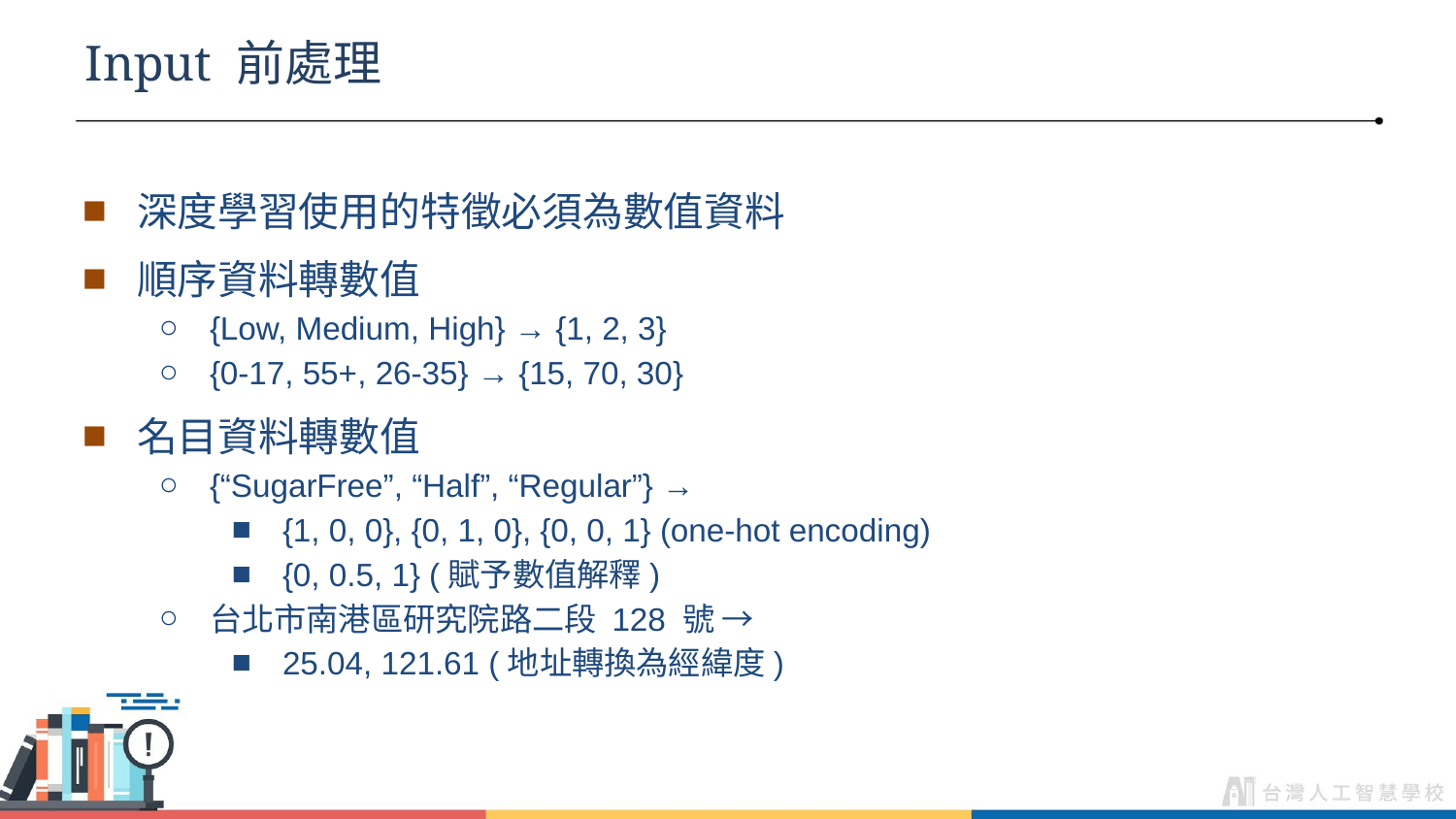

# Input 前處理
深度學習使用的特徵必須為數值資料
順序資料轉數值
{Low, Medium, High} → {1, 2, 3}
{0-17, 55+, 26-35} → {15, 70, 30}
名目資料轉數值
{“SugarFree”, “Half”, “Regular”} →
{1, 0, 0}, {0, 1, 0}, {0, 0, 1} (one-hot encoding)
{0, 0.5, 1} (賦予數值解釋)
台北市南港區研究院路二段 128 號 →
25.04, 121.61 (地址轉換為經緯度)